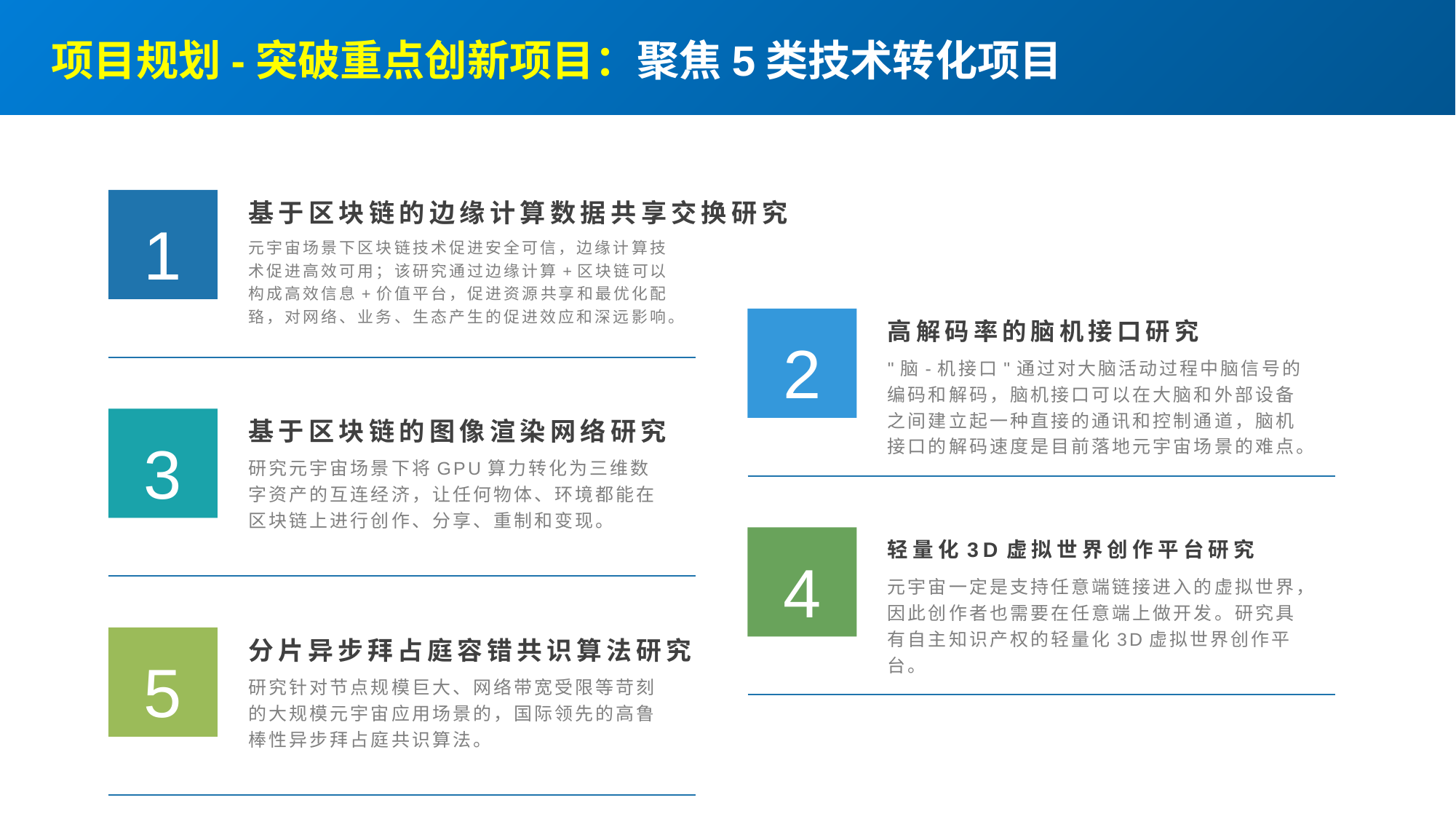

项目规划-突破重点创新项目：聚焦5类技术转化项目
基于区块链的边缘计算数据共享交换研究
1
元宇宙场景下区块链技术促进安全可信，边缘计算技术促进高效可用；该研究通过边缘计算+区块链可以构成高效信息+价值平台，促进资源共享和最优化配臵，对网络、业务、生态产生的促进效应和深远影响。
高解码率的脑机接口研究
2
"脑-机接口"通过对大脑活动过程中脑信号的编码和解码，脑机接口可以在大脑和外部设备之间建立起一种直接的通讯和控制通道，脑机接口的解码速度是目前落地元宇宙场景的难点。
基于区块链的图像渲染网络研究
3
研究元宇宙场景下将GPU算力转化为三维数字资产的互连经济，让任何物体、环境都能在区块链上进行创作、分享、重制和变现。
轻量化3D虚拟世界创作平台研究
4
元宇宙一定是支持任意端链接进入的虚拟世界，因此创作者也需要在任意端上做开发。研究具有自主知识产权的轻量化3D虚拟世界创作平台。
分片异步拜占庭容错共识算法研究
5
研究针对节点规模巨大、网络带宽受限等苛刻的大规模元宇宙应用场景的，国际领先的高鲁棒性异步拜占庭共识算法。